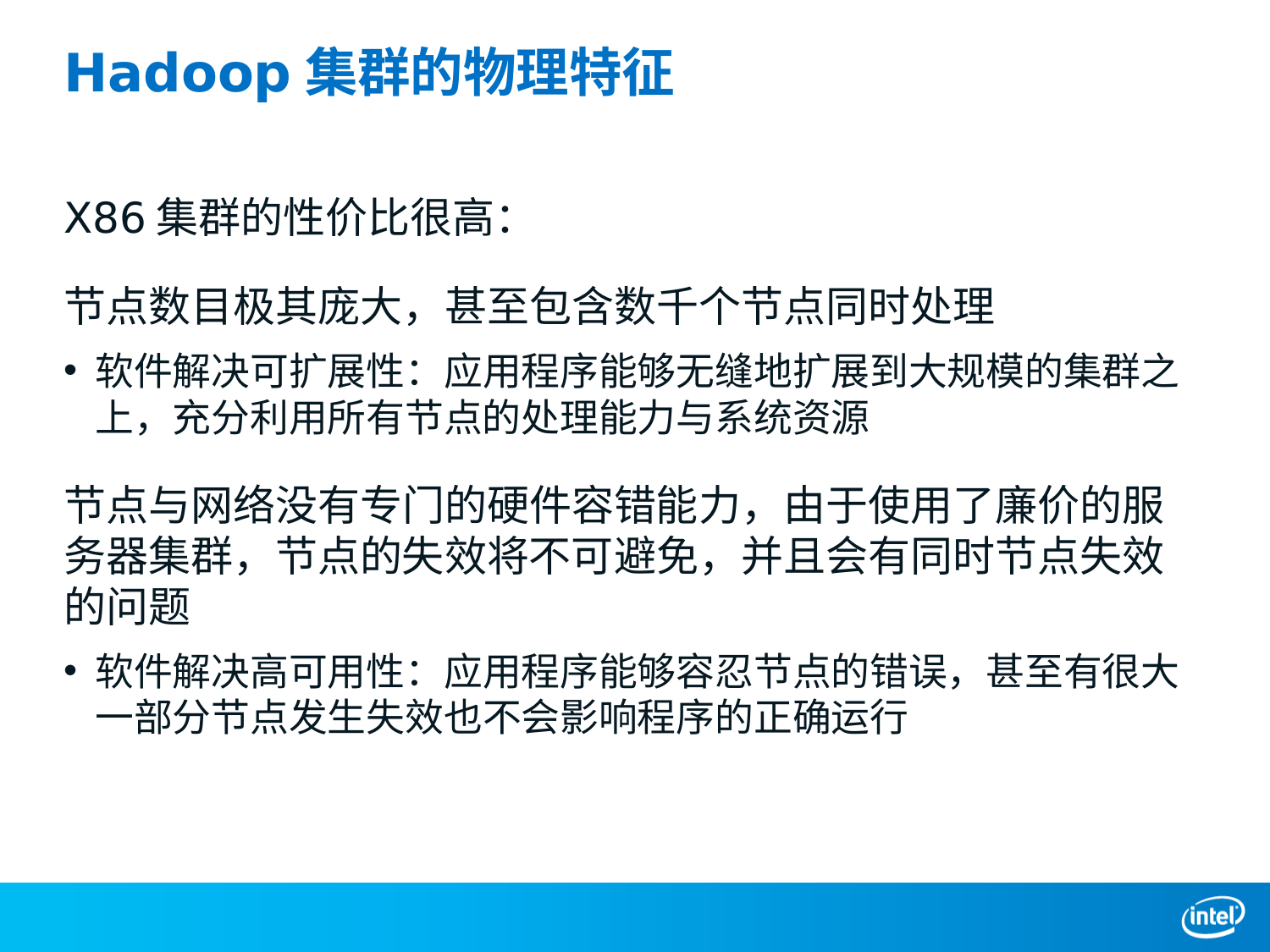

# Hadoop集群的物理特征
X86集群的性价比很高：
节点数目极其庞大，甚至包含数千个节点同时处理
软件解决可扩展性：应用程序能够无缝地扩展到大规模的集群之上，充分利用所有节点的处理能力与系统资源
节点与网络没有专门的硬件容错能力，由于使用了廉价的服务器集群，节点的失效将不可避免，并且会有同时节点失效的问题
软件解决高可用性：应用程序能够容忍节点的错误，甚至有很大一部分节点发生失效也不会影响程序的正确运行